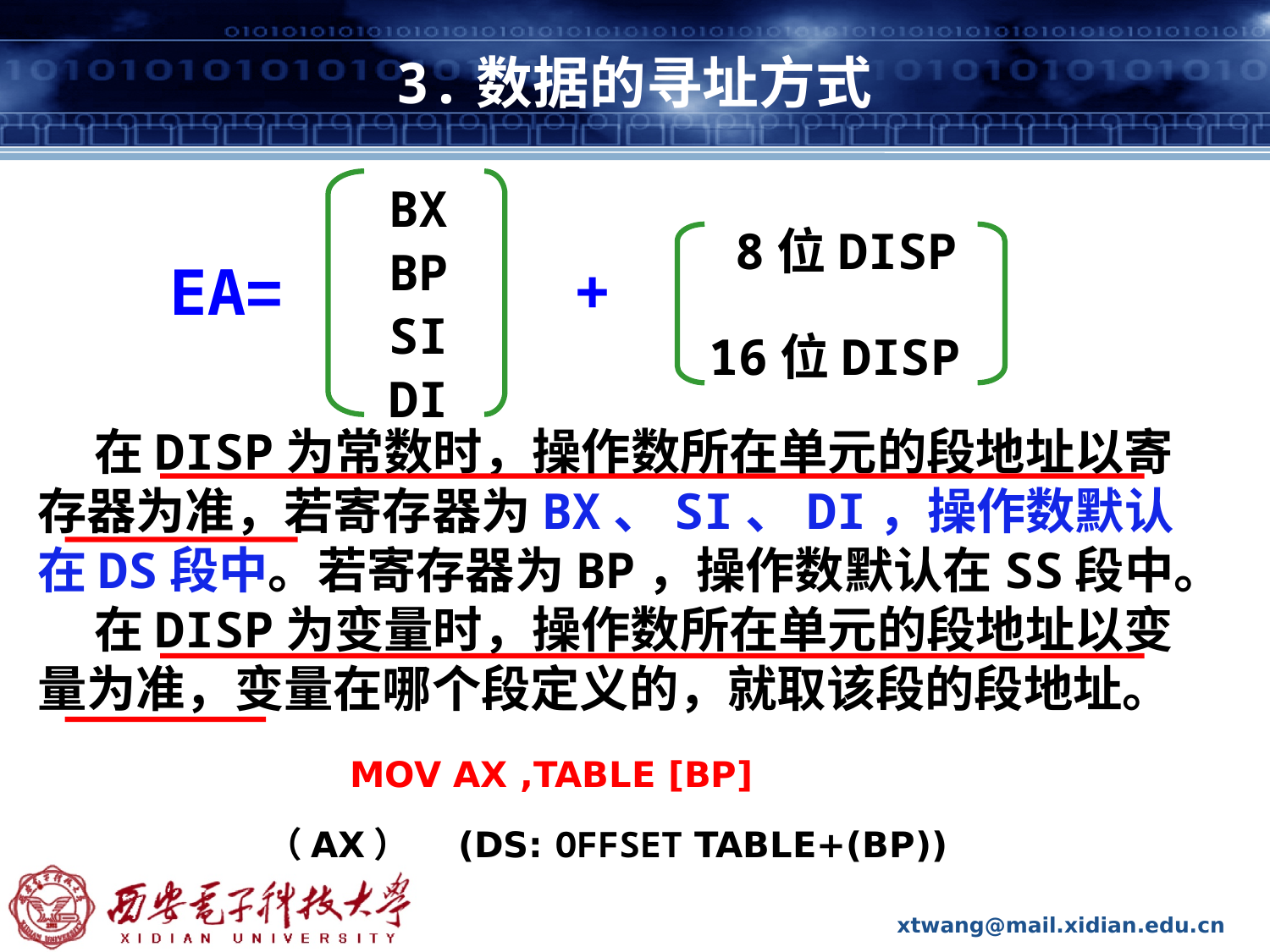

# 3.数据的寻址方式

BX

BP
SI
DI
8位DISP

16位DISP
EA=
+
    在DISP为常数时，操作数所在单元的段地址以寄存器为准，若寄存器为BX、SI、DI，操作数默认在DS段中。若寄存器为BP，操作数默认在SS段中。
    在DISP为变量时，操作数所在单元的段地址以变量为准，变量在哪个段定义的，就取该段的段地址。

MOV AX ,TABLE [BP]
（AX）     (DS: OFFSET TABLE+(BP))